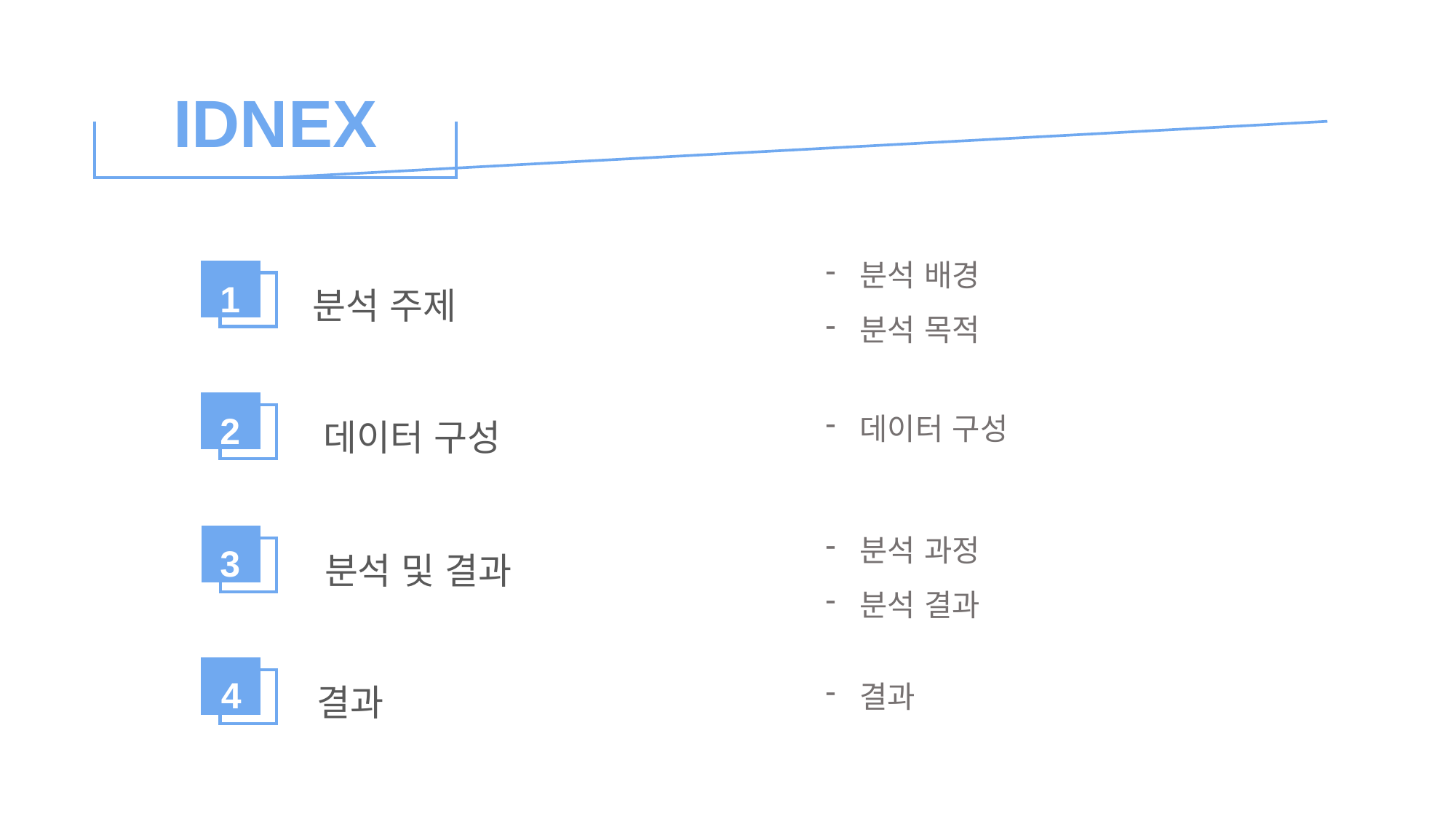

IDNEX
분석 배경
분석 목적
1
분석 주제

2
데이터 구성

3
분석 및 결과

4
결과

데이터 구성
분석 과정
분석 결과
결과